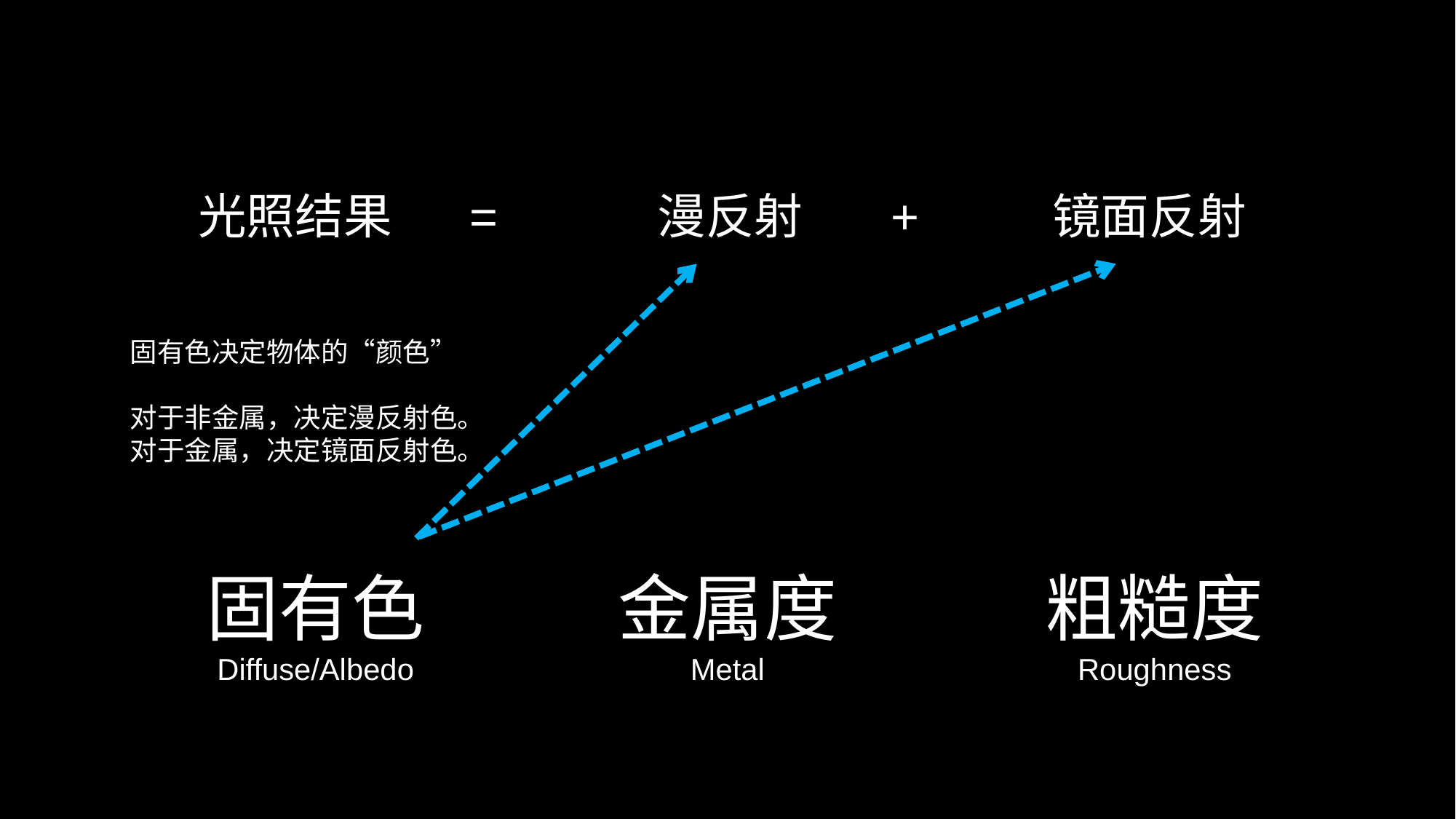

光照结果      =           漫反射       +         镜面反射
固有色决定物体的“颜色”

对于非金属，决定漫反射色。
对于金属，决定镜面反射色。
固有色
Diffuse/Albedo
金属度
Metal
粗糙度
Roughness